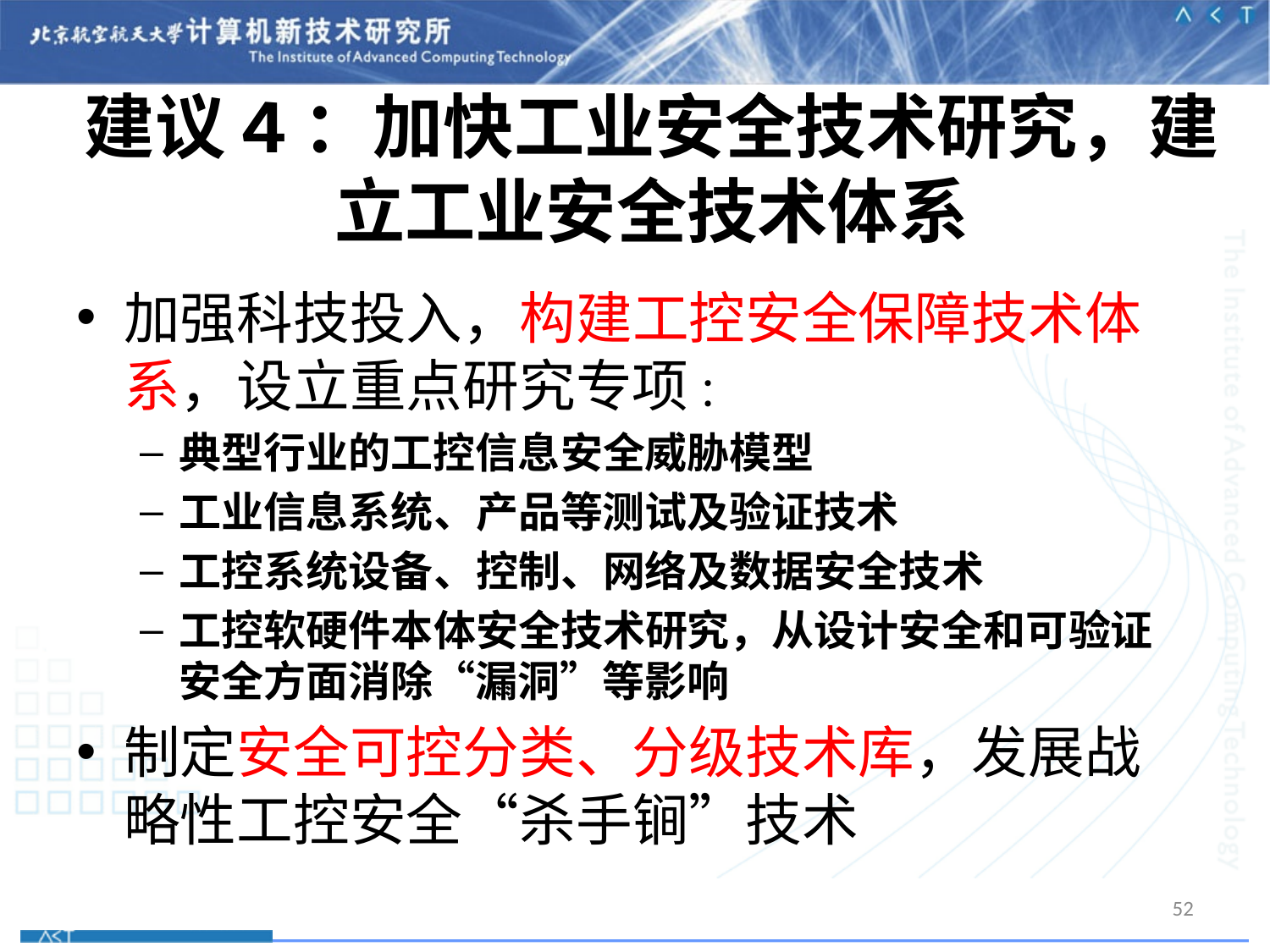

# 建议4：加快工业安全技术研究，建立工业安全技术体系
加强科技投入，构建工控安全保障技术体系，设立重点研究专项:
典型行业的工控信息安全威胁模型
工业信息系统、产品等测试及验证技术
工控系统设备、控制、网络及数据安全技术
工控软硬件本体安全技术研究，从设计安全和可验证安全方面消除“漏洞”等影响
制定安全可控分类、分级技术库，发展战略性工控安全“杀手锏”技术

52